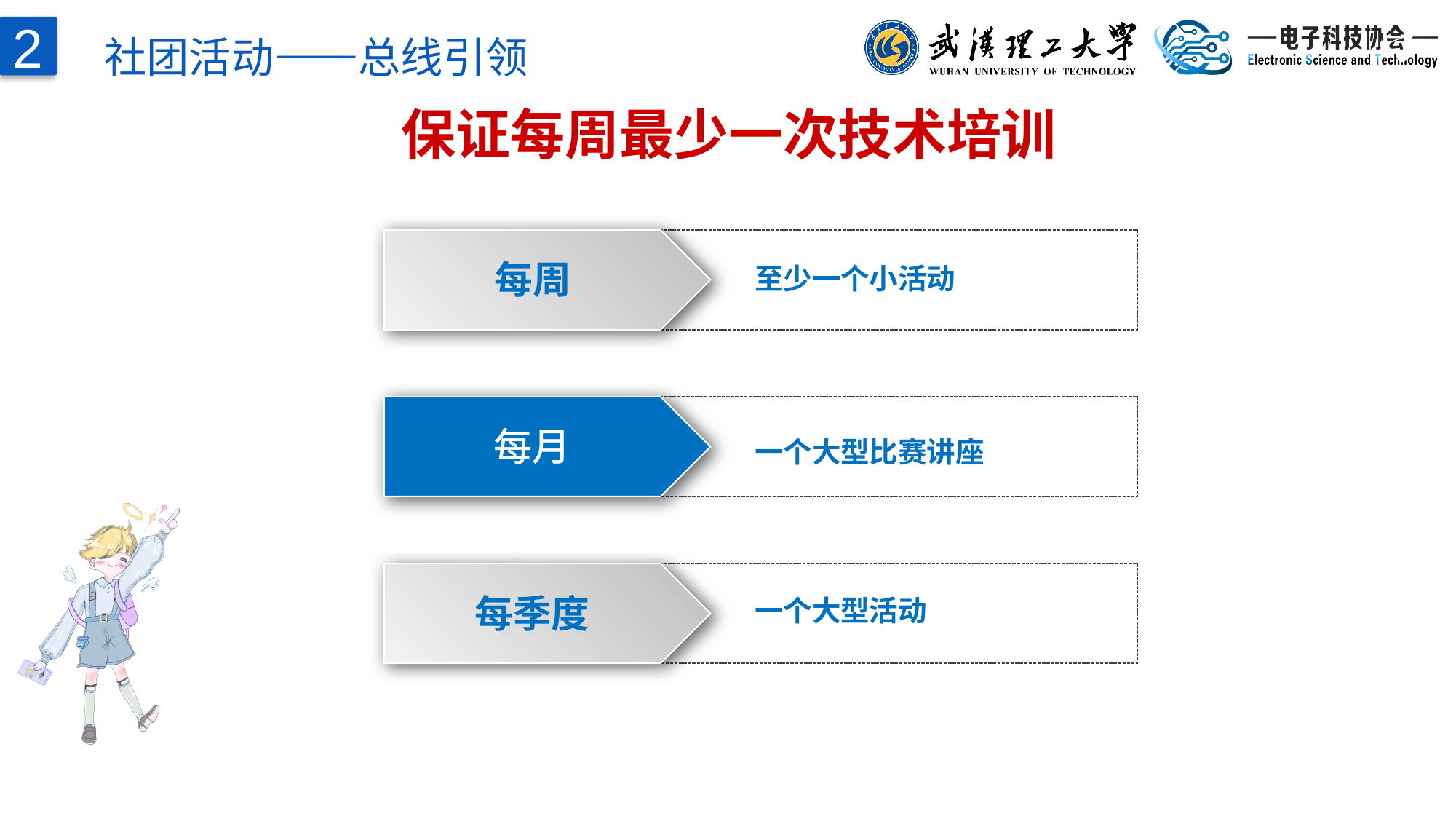

社团活动——总线引领
2

保证每周最少一次技术培训

每周

至少一个小活动

每月

一个大型比赛讲座

每季度

一个大型活动